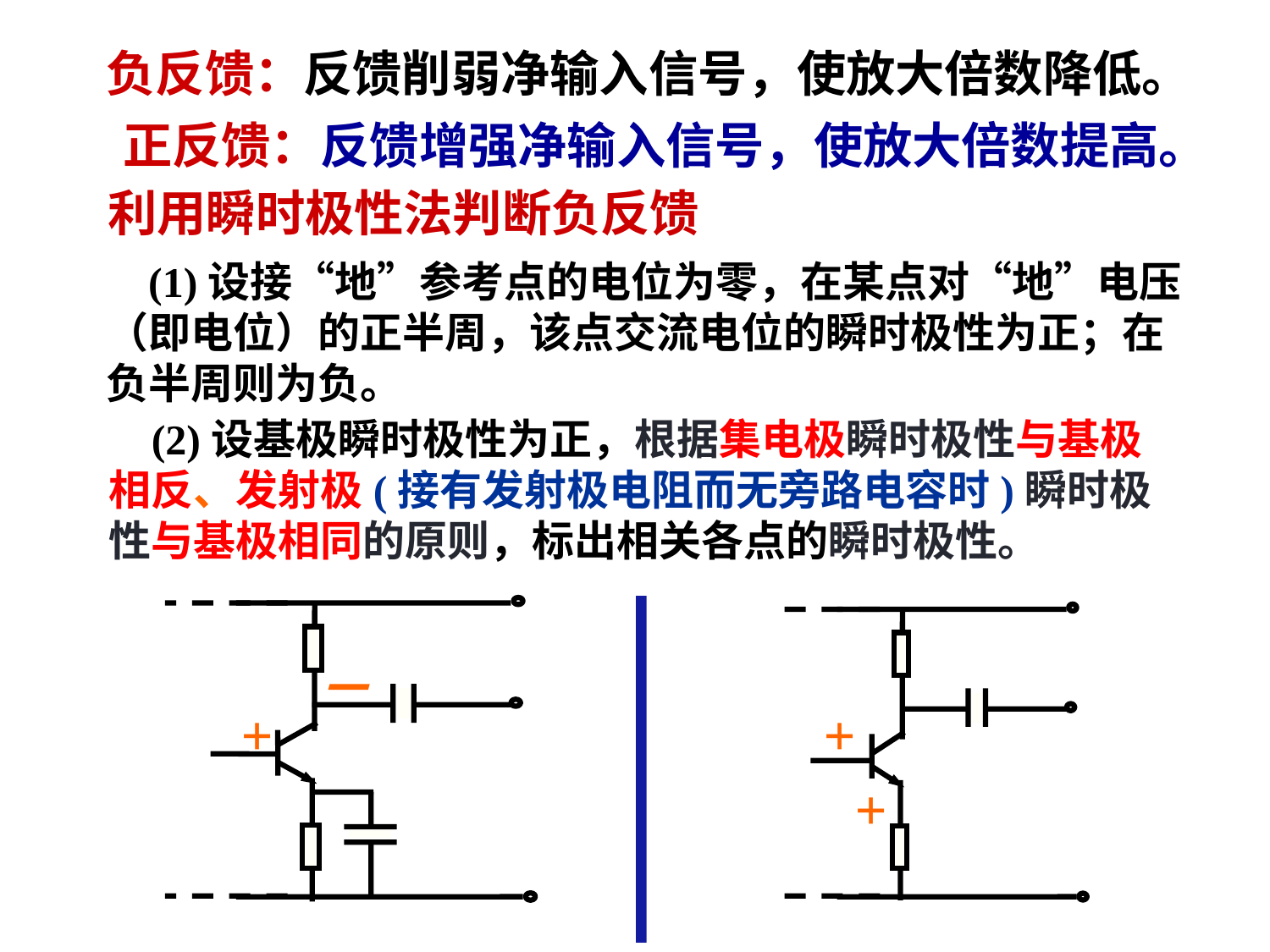

负反馈：反馈削弱净输入信号，使放大倍数降低。
 正反馈：反馈增强净输入信号，使放大倍数提高。
利用瞬时极性法判断负反馈
    (1)设接“地”参考点的电位为零，在某点对“地”电压（即电位）的正半周，该点交流电位的瞬时极性为正；在负半周则为负。
    (2)设基极瞬时极性为正，根据集电极瞬时极性与基极相反、发射极(接有发射极电阻而无旁路电容时)瞬时极性与基极相同的原则，标出相关各点的瞬时极性。

－
+
+
+